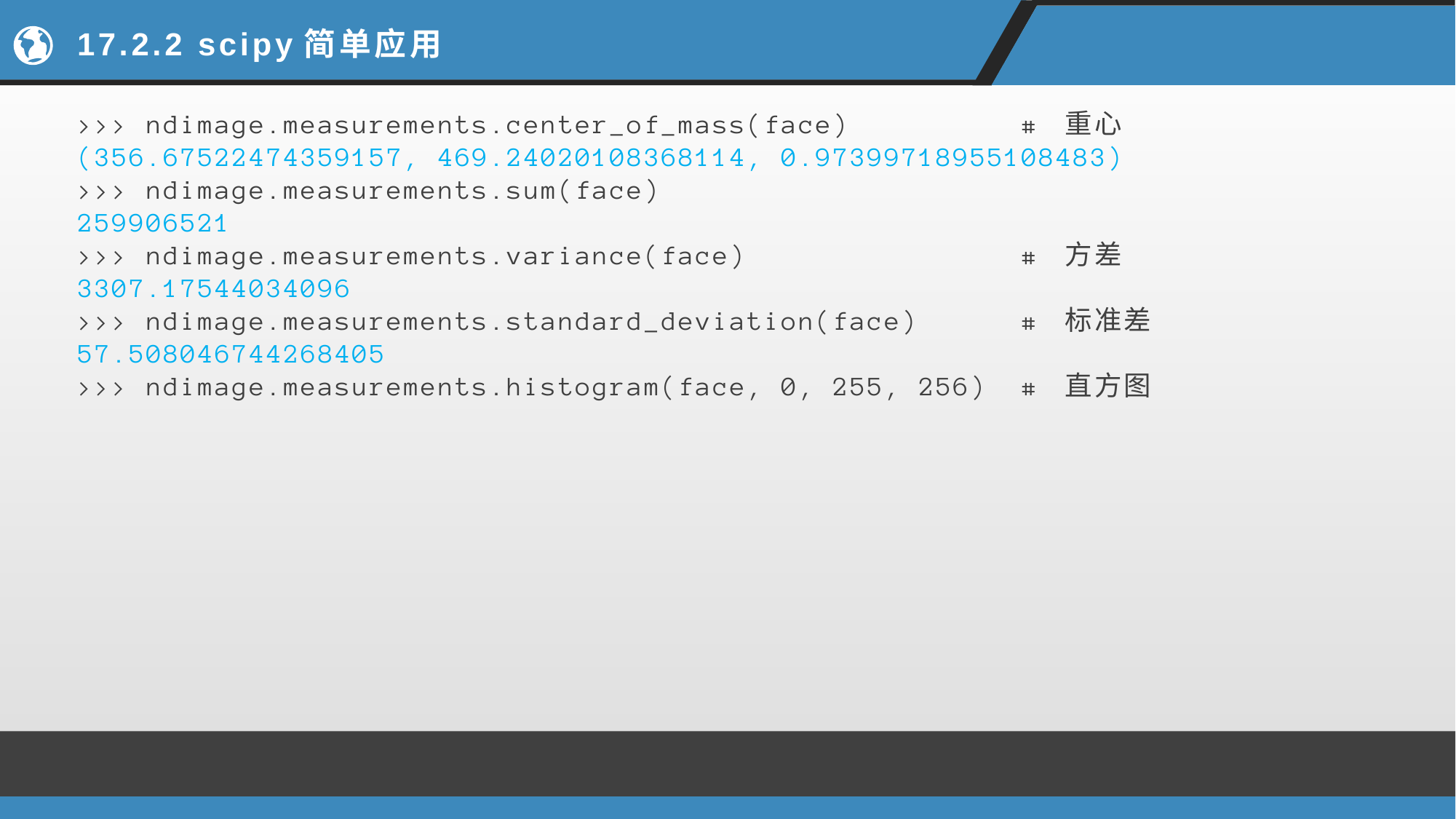

# 17.2.2 scipy简单应用

>>> ndimage.measurements.center_of_mass(face)          # 重心
(356.67522474359157, 469.24020108368114, 0.97399718955108483)
>>> ndimage.measurements.sum(face)
259906521
>>> ndimage.measurements.variance(face)                # 方差
3307.17544034096
>>> ndimage.measurements.standard_deviation(face)      # 标准差
57.508046744268405
>>> ndimage.measurements.histogram(face, 0, 255, 256)  # 直方图